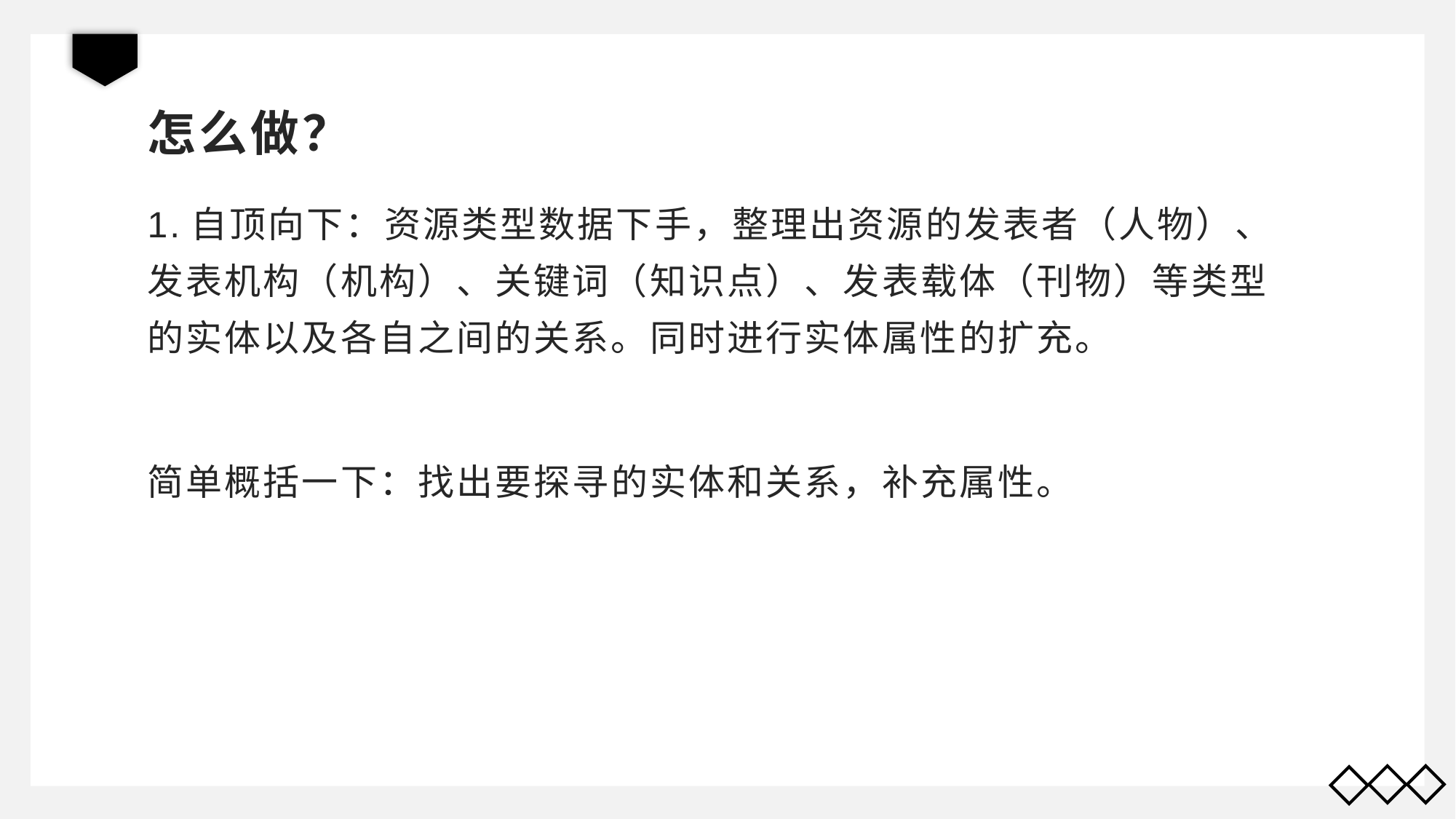

# 怎么做？
1.自顶向下：资源类型数据下手，整理出资源的发表者（人物）、发表机构（机构）、关键词（知识点）、发表载体（刊物）等类型的实体以及各自之间的关系。同时进行实体属性的扩充。

简单概括一下：找出要探寻的实体和关系，补充属性。